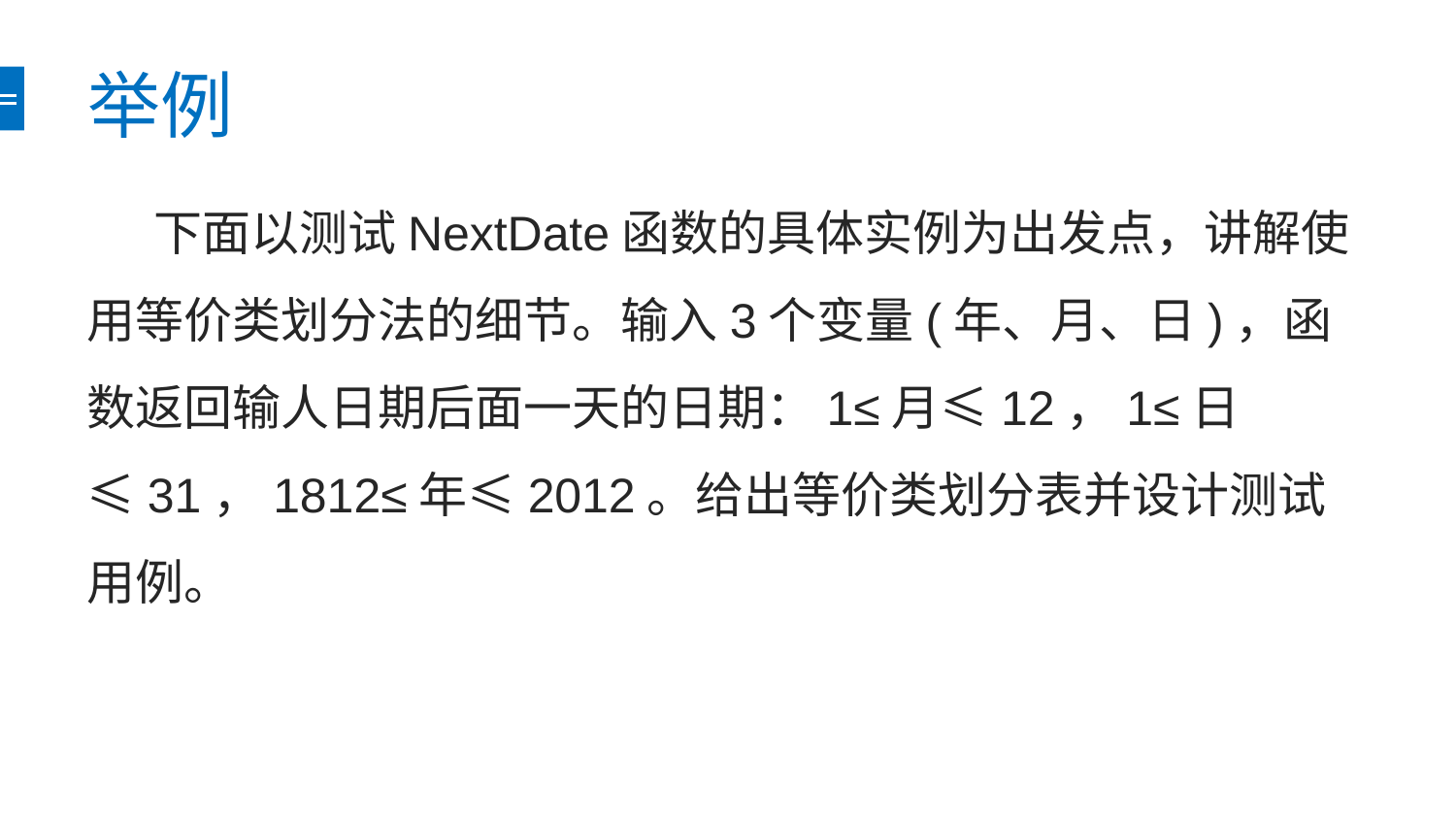

# 举例
     下面以测试NextDate函数的具体实例为出发点，讲解使用等价类划分法的细节。输入3个变量(年、月、日)，函数返回输人日期后面一天的日期：1≤月≤12，1≤日≤31，1812≤年≤2012。给出等价类划分表并设计测试用例。